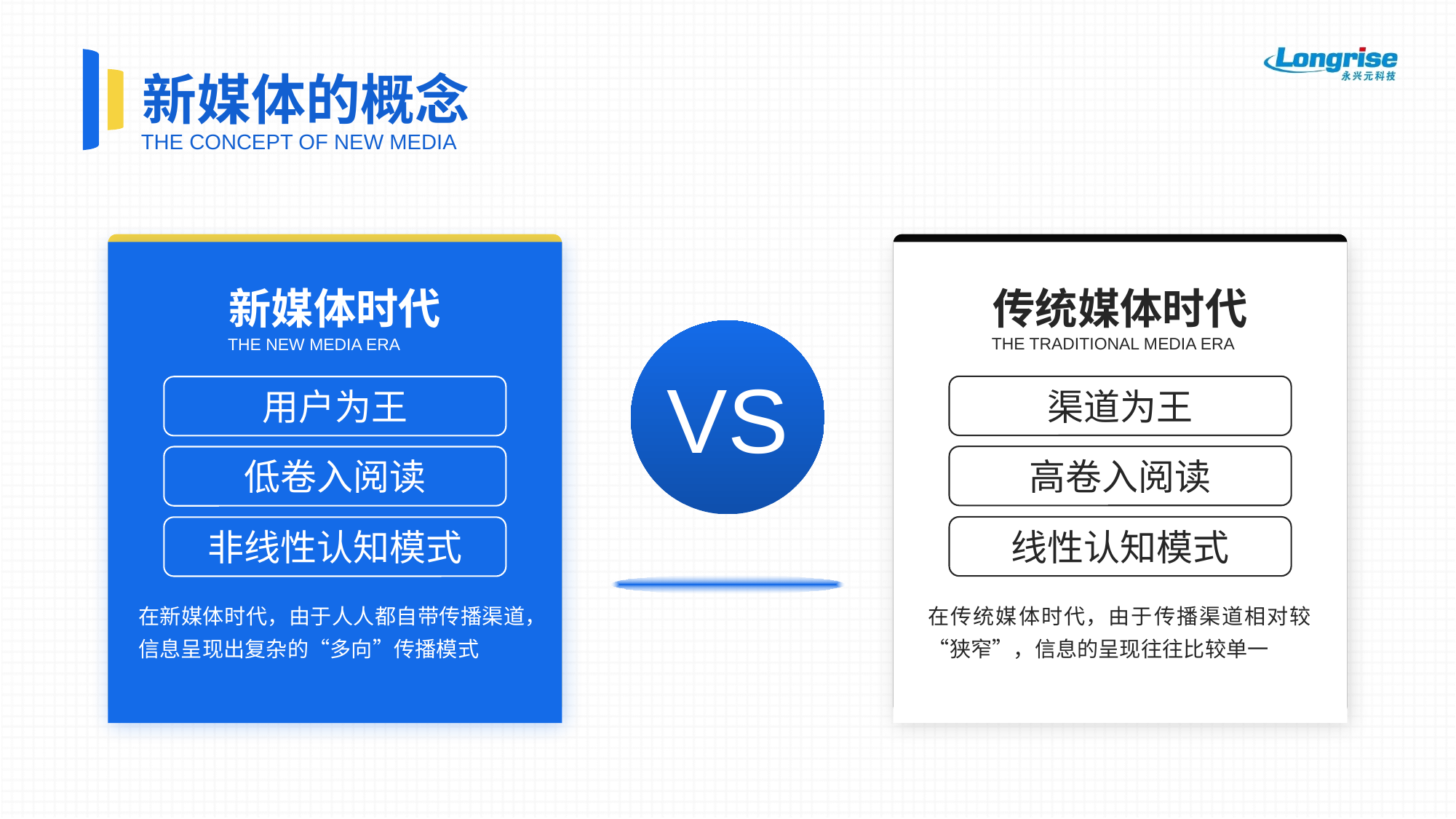

新媒体的概念
THE CONCEPT OF NEW MEDIA

传统媒体时代
新媒体时代

VS

THE TRADITIONAL MEDIA ERA
THE NEW MEDIA ERA

渠道为王
用户为王

高卷入阅读
低卷入阅读

线性认知模式
非线性认知模式
在新媒体时代，由于人人都自带传播渠道，信息呈现出复杂的“多向”传播模式
在传统媒体时代，由于传播渠道相对较“狭窄”，信息的呈现往往比较单一